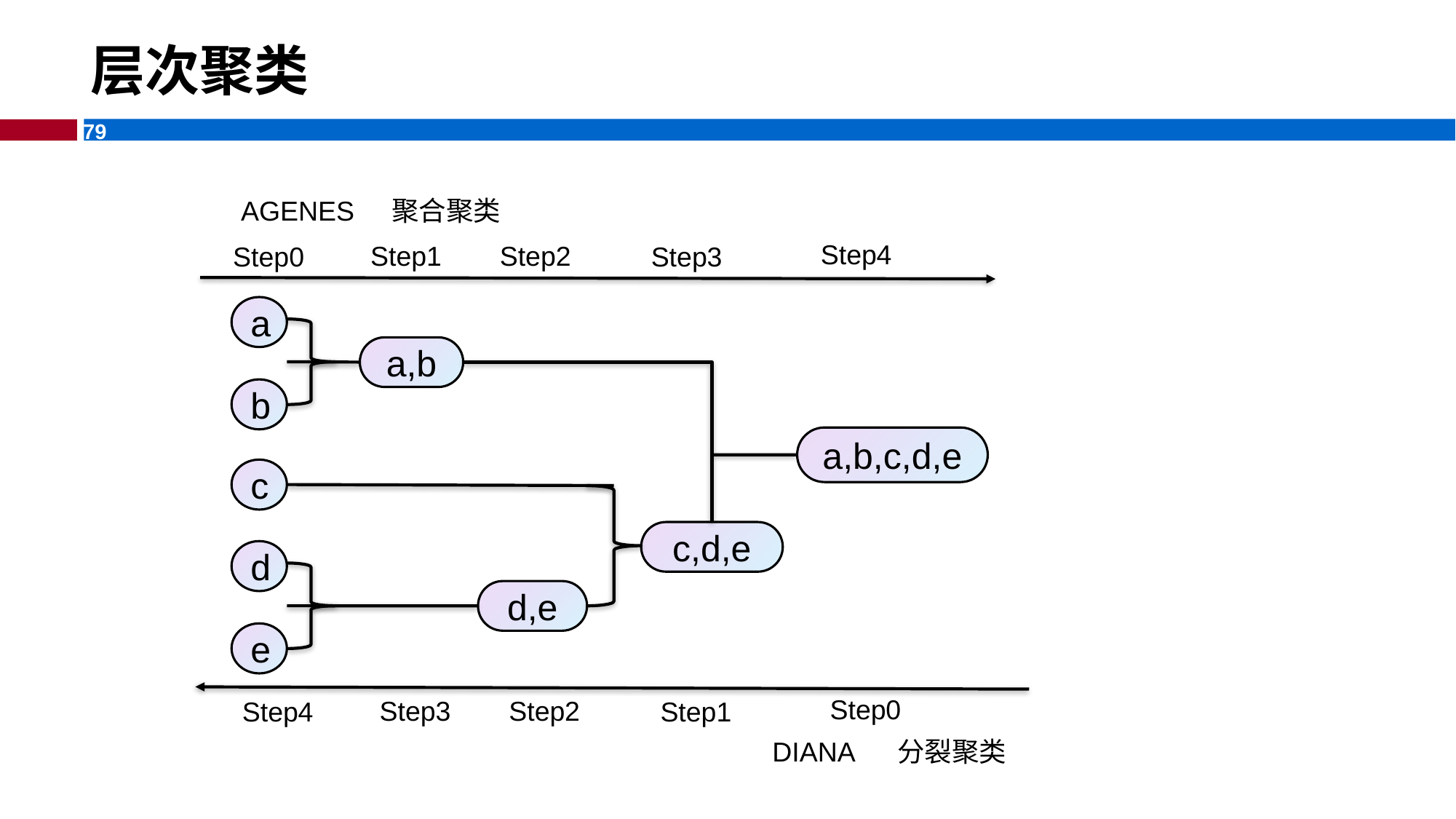

# 层次聚类
AGENES    聚合聚类
Step4
Step1
Step2
Step0
Step3
a

a,b
b
a,b,c,d,e
c

c,d,e
d

d,e
e
Step0
Step3
Step2
Step4
Step1
DIANA
分裂聚类